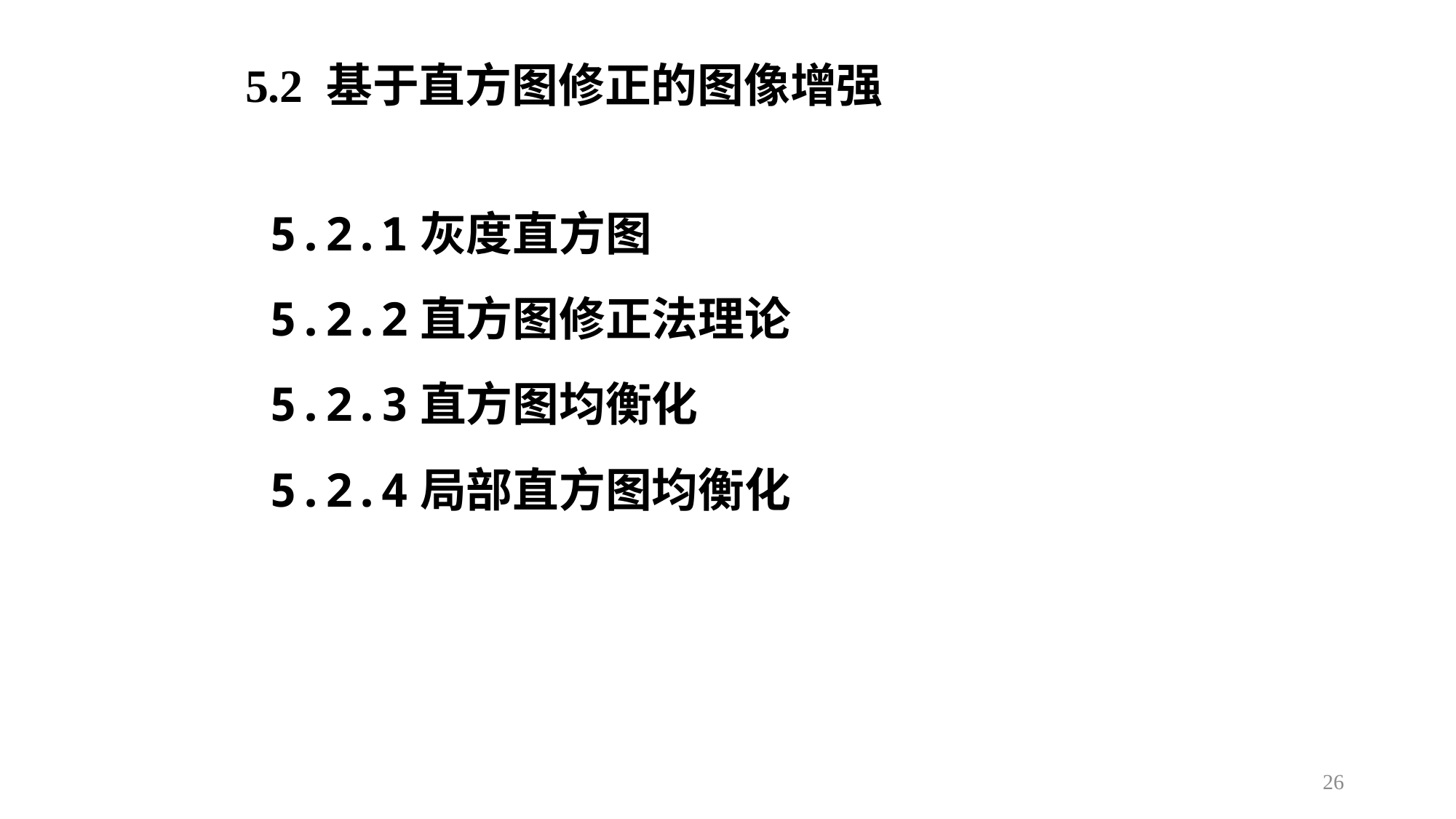

5.2 基于直方图修正的图像增强
5.2.1灰度直方图
5.2.2直方图修正法理论
5.2.3直方图均衡化
5.2.4局部直方图均衡化
26